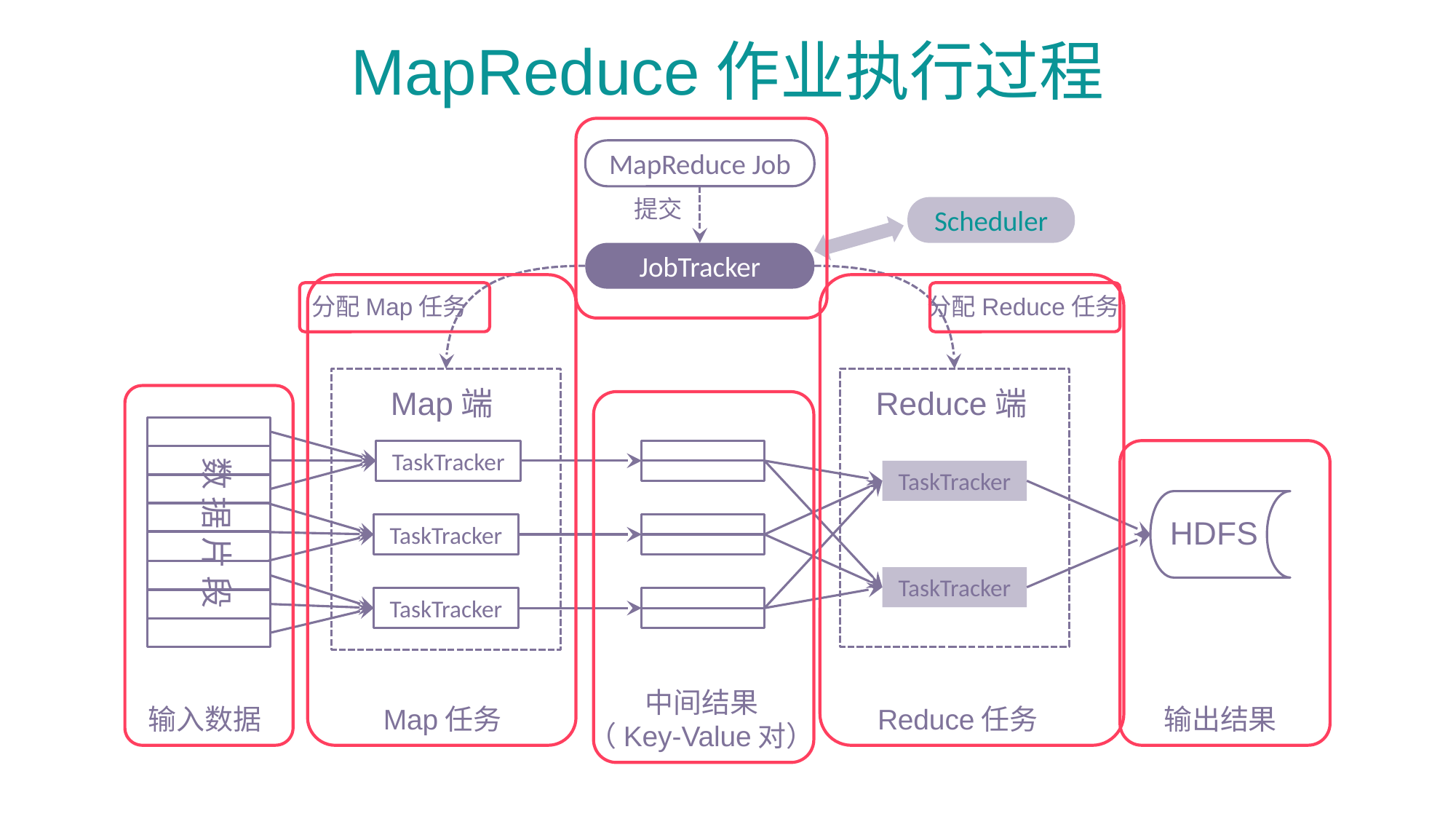

MapReduce作业执行过程

MapReduce Job
提交
Scheduler

JobTracker

分配Map任务
分配Reduce任务

Map端
Reduce端

TaskTracker

数 据 片 段
TaskTracker

HDFS

TaskTracker

TaskTracker
TaskTracker

中间结果
（Key-Value对）
输入数据
Map任务
Reduce任务
输出结果